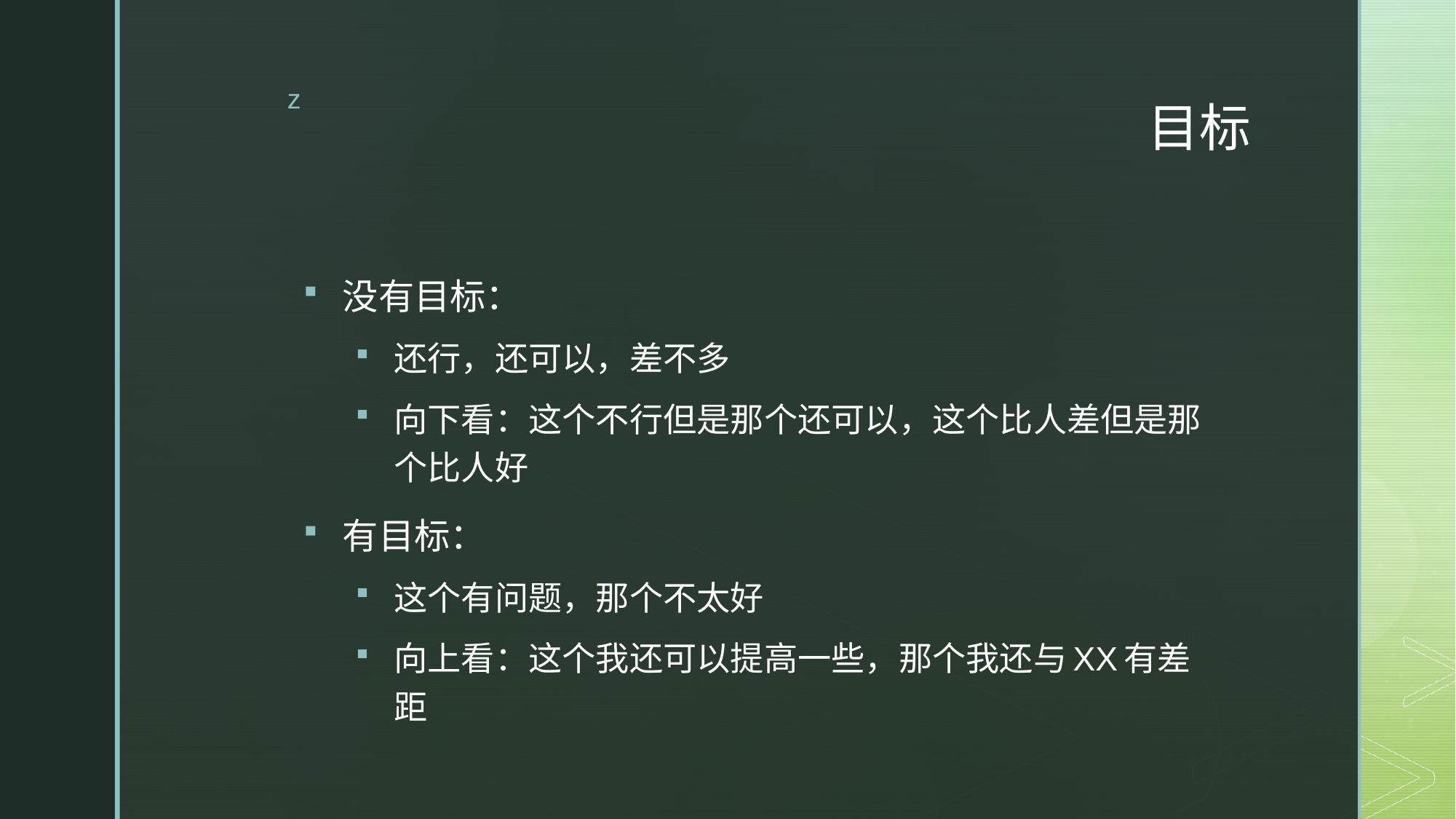

# 目标
没有目标：
还行，还可以，差不多
向下看：这个不行但是那个还可以，这个比人差但是那个比人好
有目标：
这个有问题，那个不太好
向上看：这个我还可以提高一些，那个我还与XX有差距